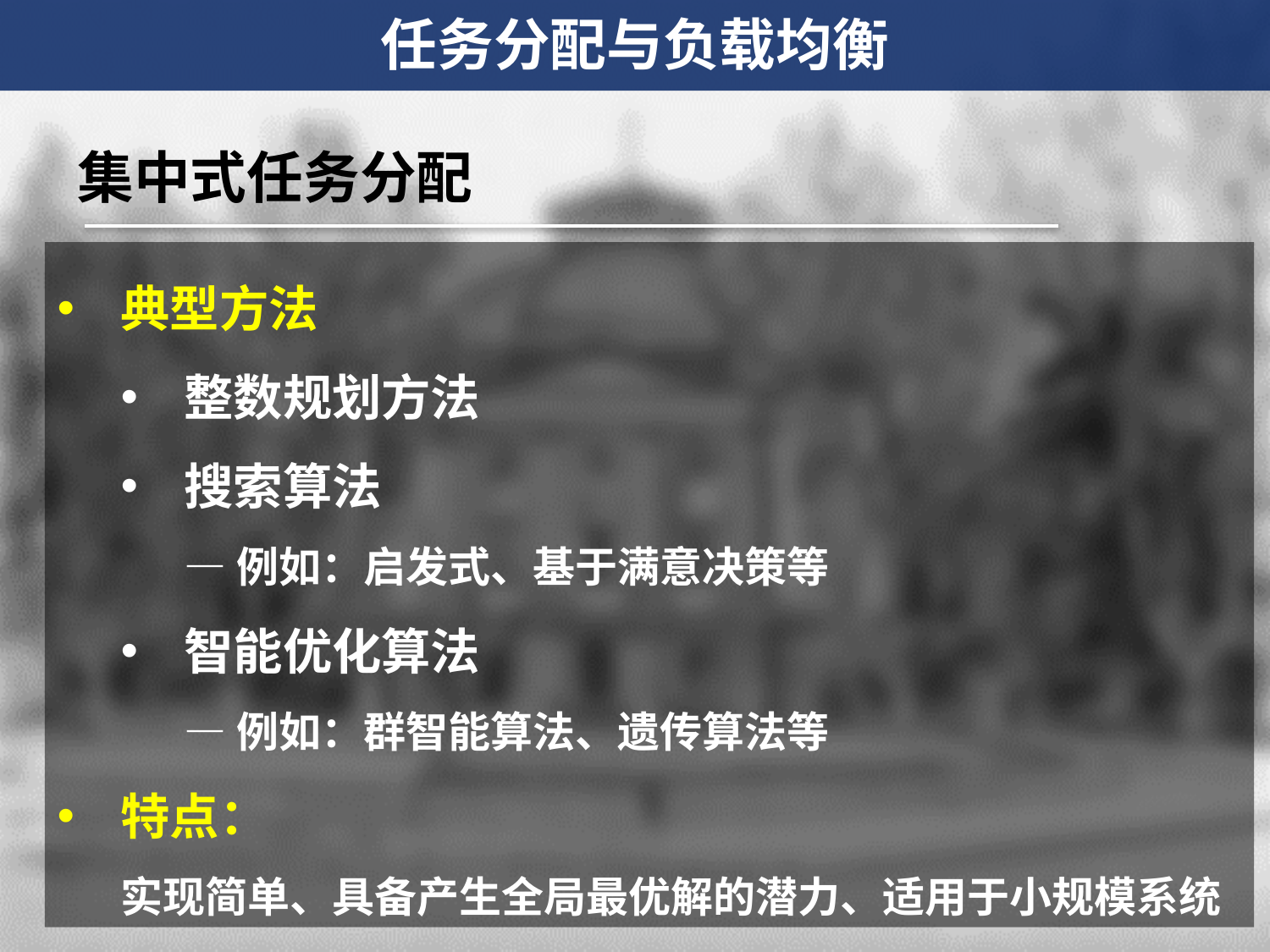

任务分配与负载均衡
集中式任务分配
典型方法
整数规划方法
搜索算法
—例如：启发式、基于满意决策等
智能优化算法
—例如：群智能算法、遗传算法等
特点：
实现简单、具备产生全局最优解的潜力、适用于小规模系统